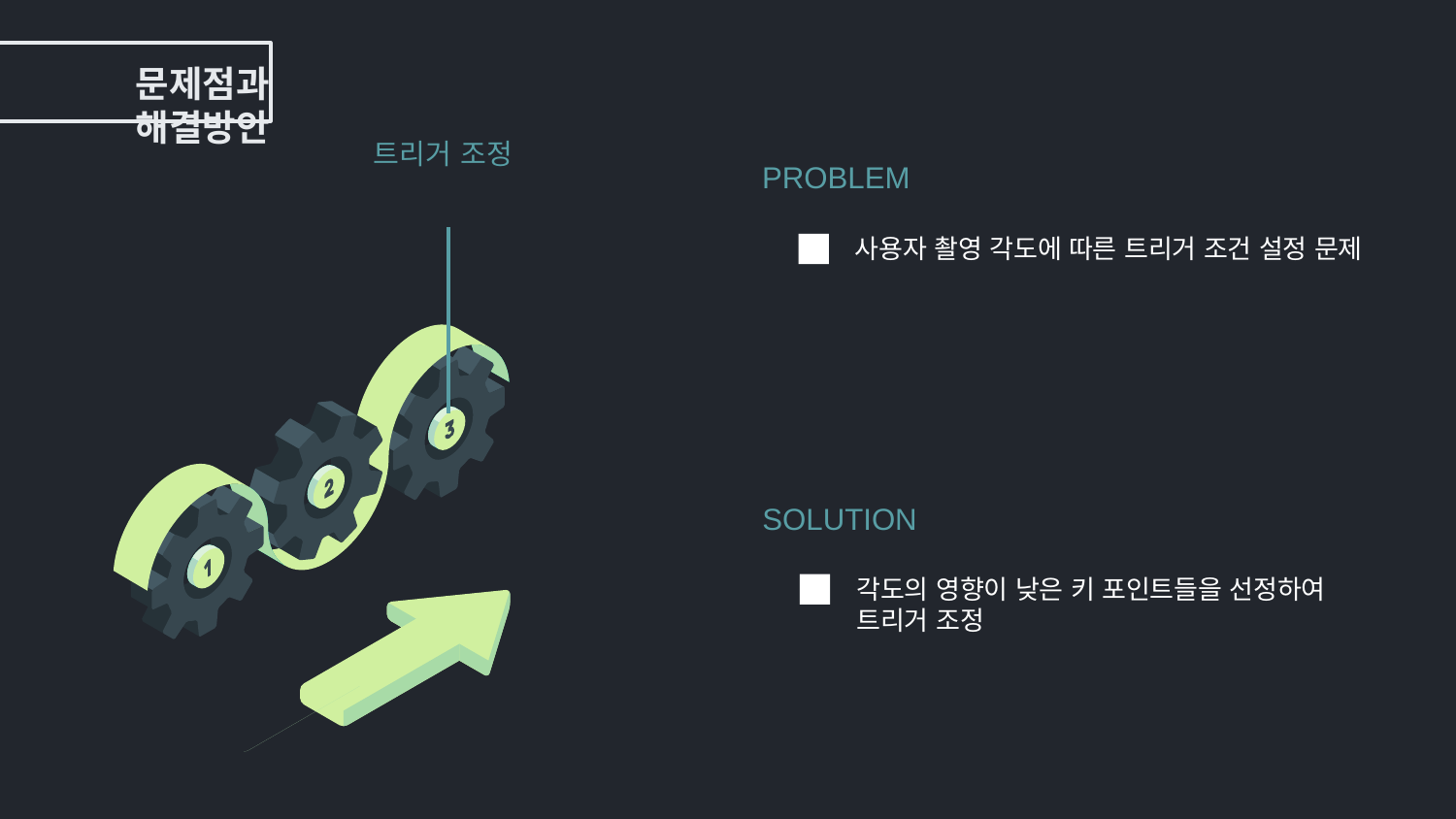

문제점과 해결방안
트리거 조정
PROBLEM
사용자 촬영 각도에 따른 트리거 조건 설정 문제

SOLUTION
각도의 영향이 낮은 키 포인트들을 선정하여
트리거 조정